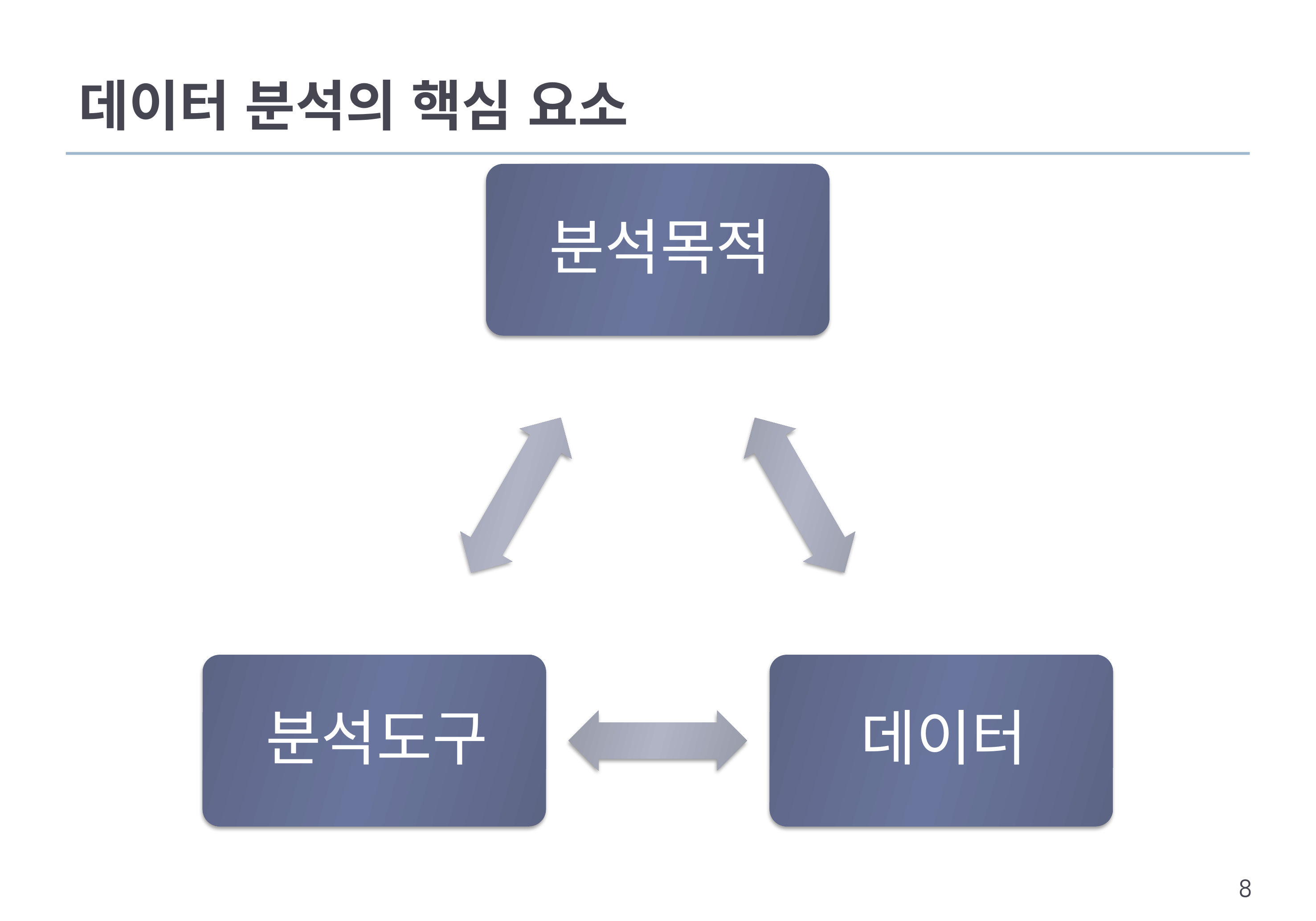

# 데이터 분석의 핵심 요소
분석목적

데이터

분석도구

8